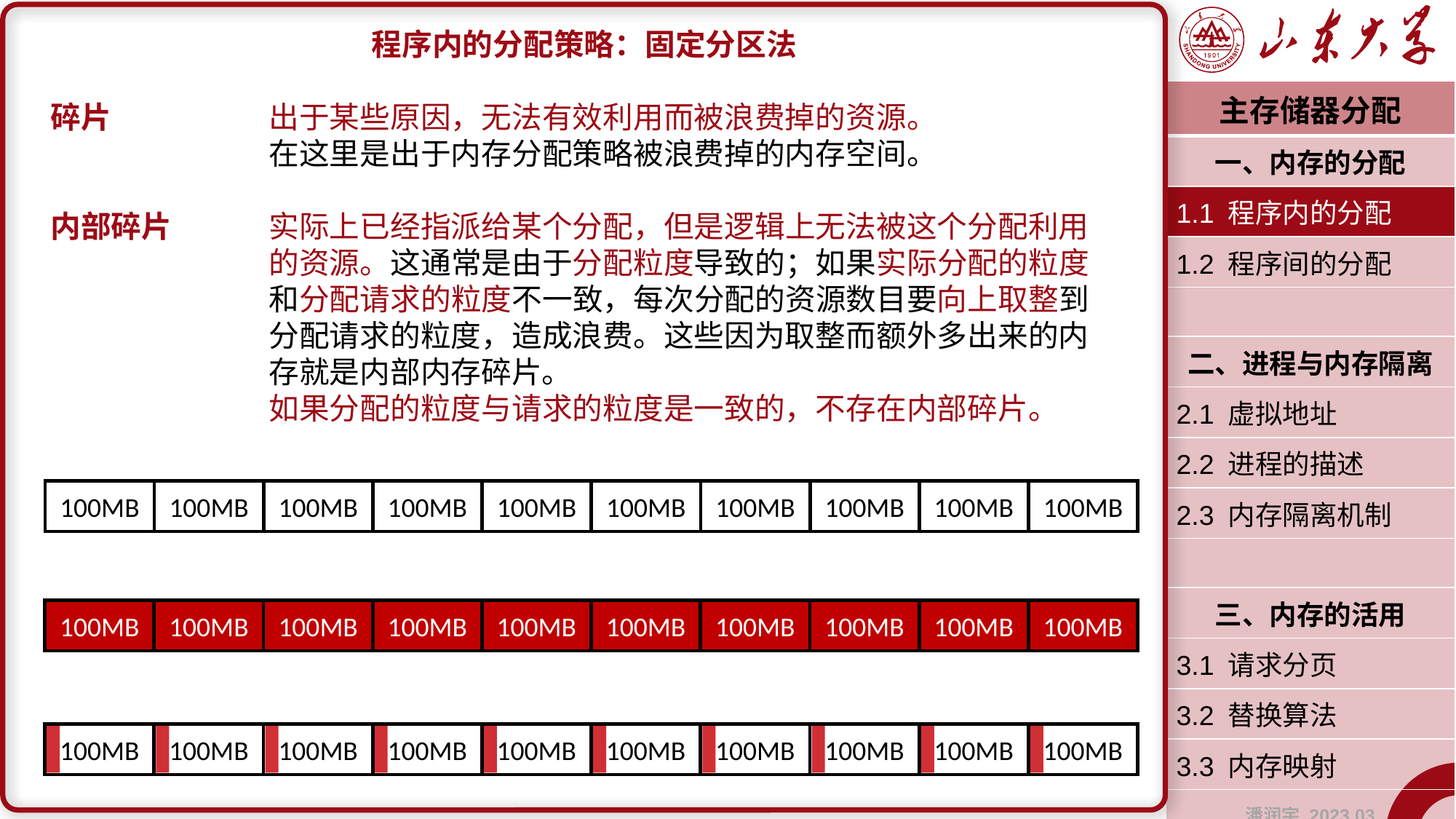

程序内的分配策略：固定分区法

碎片		出于某些原因，无法有效利用而被浪费掉的资源。
		在这里是出于内存分配策略被浪费掉的内存空间。

内部碎片	实际上已经指派给某个分配，但是逻辑上无法被这个分配利用		的资源。这通常是由于分配粒度导致的；如果实际分配的粒度		和分配请求的粒度不一致，每次分配的资源数目要向上取整到		分配请求的粒度，造成浪费。这些因为取整而额外多出来的内		存就是内部内存碎片。
		如果分配的粒度与请求的粒度是一致的，不存在内部碎片。
| 主存储器分配 |
| --- |
| 一、内存的分配 |
| 1.1 程序内的分配 |
| 1.2 程序间的分配 |
|  |
| 二、进程与内存隔离 |
| 2.1 虚拟地址 |
| 2.2 进程的描述 |
| 2.3 内存隔离机制 |
|  |
| 三、内存的活用 |
| 3.1 请求分页 |
| 3.2 替换算法 |
| 3.3 内存映射 |
| 潘润宇 2023.03 |
100MB
100MB
100MB
100MB
100MB
100MB
100MB
100MB
100MB
100MB
100MB
100MB
100MB
100MB
100MB
100MB
100MB
100MB
100MB
100MB
100MB
100MB
100MB
100MB
100MB
100MB
100MB
100MB
100MB
100MB